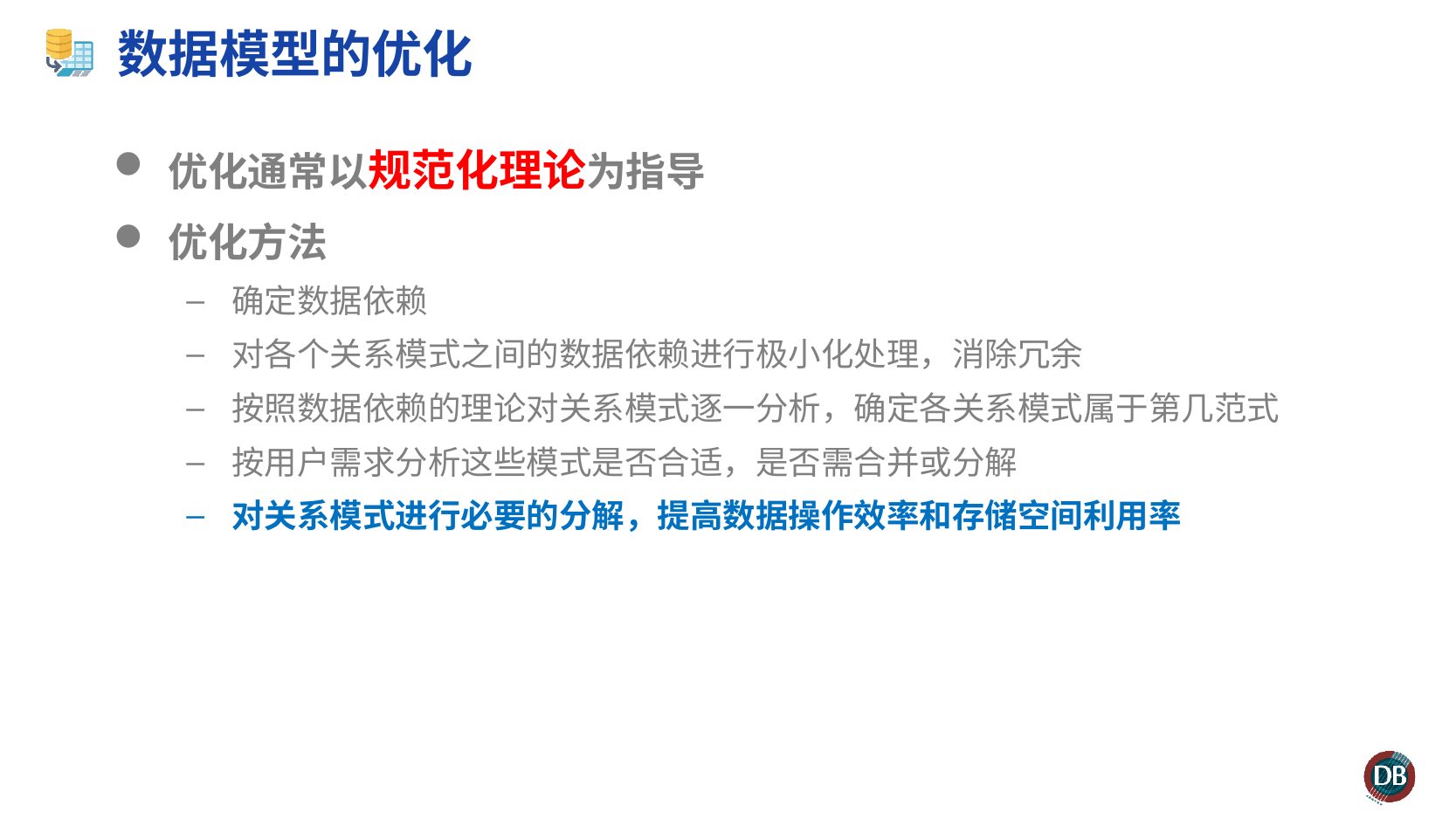

# 数据模型的优化
优化通常以规范化理论为指导
优化方法
确定数据依赖
对各个关系模式之间的数据依赖进行极小化处理，消除冗余
按照数据依赖的理论对关系模式逐一分析，确定各关系模式属于第几范式
按用户需求分析这些模式是否合适，是否需合并或分解
对关系模式进行必要的分解，提高数据操作效率和存储空间利用率